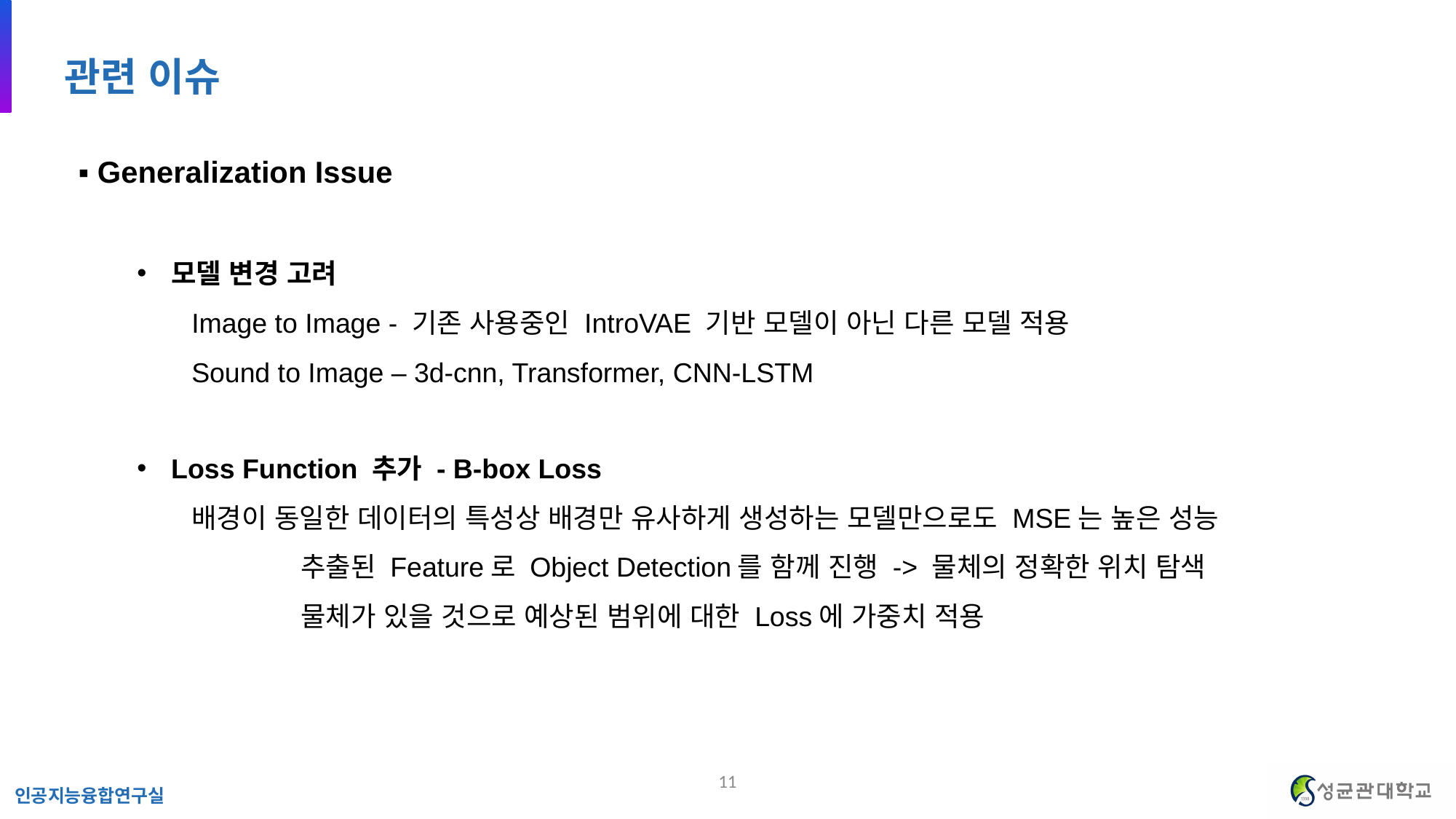

관련 이슈
▪︎ Generalization Issue
모델 변경 고려
Image to Image - 기존 사용중인 IntroVAE 기반 모델이 아닌 다른 모델 적용
Sound to Image – 3d-cnn, Transformer, CNN-LSTM
Loss Function 추가 - B-box Loss
배경이 동일한 데이터의 특성상 배경만 유사하게 생성하는 모델만으로도 MSE는 높은 성능
	추출된 Feature로 Object Detection를 함께 진행 -> 물체의 정확한 위치 탐색
	물체가 있을 것으로 예상된 범위에 대한 Loss에 가중치 적용
11